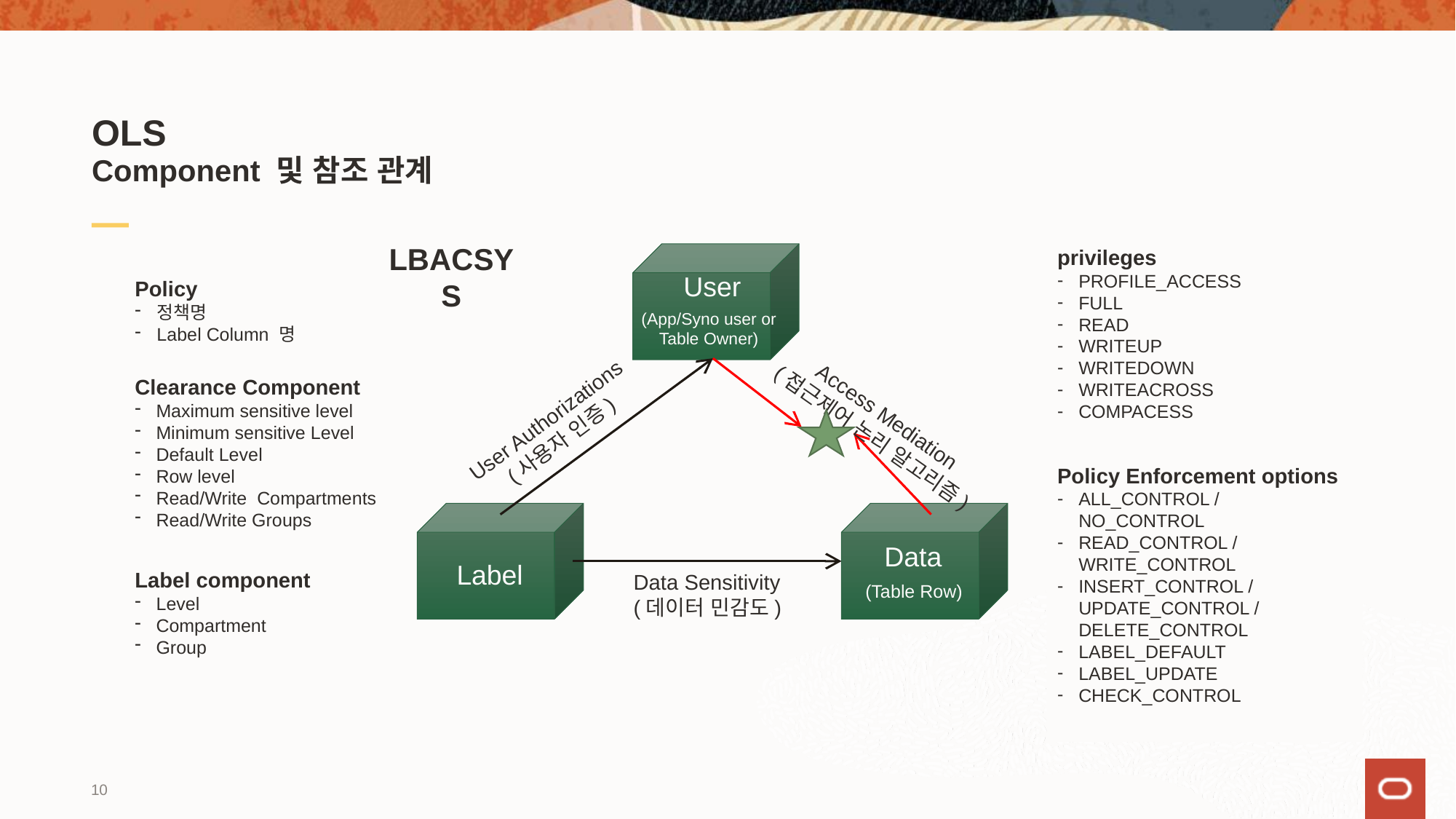

# OLS Component 및 참조 관계
LBACSYS
privileges
PROFILE_ACCESS
FULL
READ
WRITEUP
WRITEDOWN
WRITEACROSS
COMPACESS

User
Policy
정책명
Label Column 명
(App/Syno user or Table Owner)
Clearance Component
Maximum sensitive level
Minimum sensitive Level
Default Level
Row level
Read/Write  Compartments
Read/Write Groups
Access Mediation
(접근제어 논리 알고리즘)
User Authorizations
(사용자 인증)

Policy Enforcement options
ALL_CONTROL /  NO_CONTROL
READ_CONTROL / WRITE_CONTROL
INSERT_CONTROL /  UPDATE_CONTROL /  DELETE_CONTROL
LABEL_DEFAULT
LABEL_UPDATE
CHECK_CONTROL

Data
Label
Label component
Level
Compartment
Group
Data Sensitivity
(데이터 민감도)
(Table Row)
10